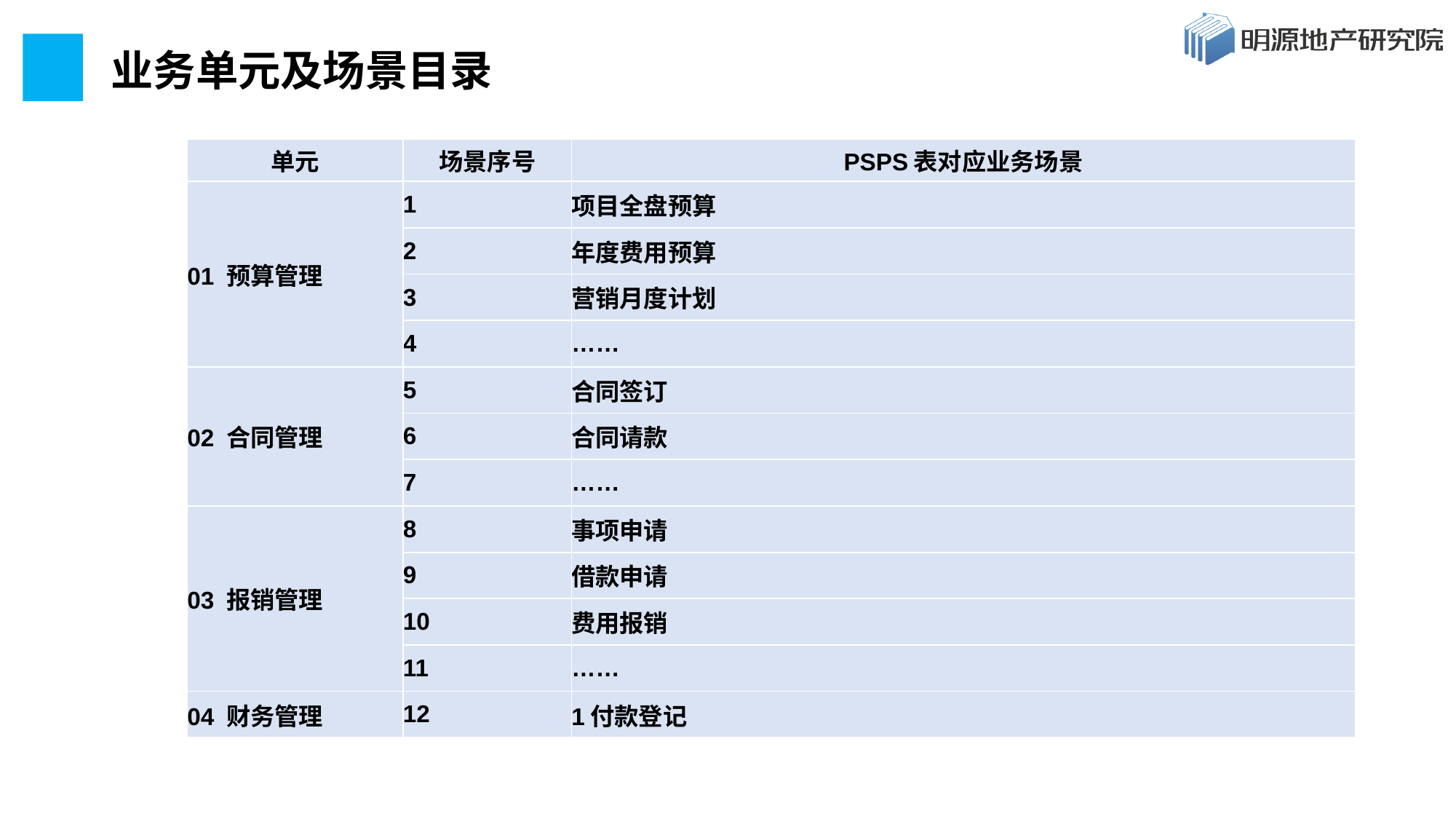

# 业务单元及场景目录
| 单元 | 场景序号 | PSPS表对应业务场景 |
| --- | --- | --- |
| 01 预算管理 | 1 | 项目全盘预算 |
|  | 2 | 年度费用预算 |
|  | 3 | 营销月度计划 |
|  | 4 | …… |
| 02 合同管理 | 5 | 合同签订 |
|  | 6 | 合同请款 |
|  | 7 | …… |
| 03 报销管理 | 8 | 事项申请 |
|  | 9 | 借款申请 |
|  | 10 | 费用报销 |
|  | 11 | …… |
| 04 财务管理 | 12 | 1付款登记 |